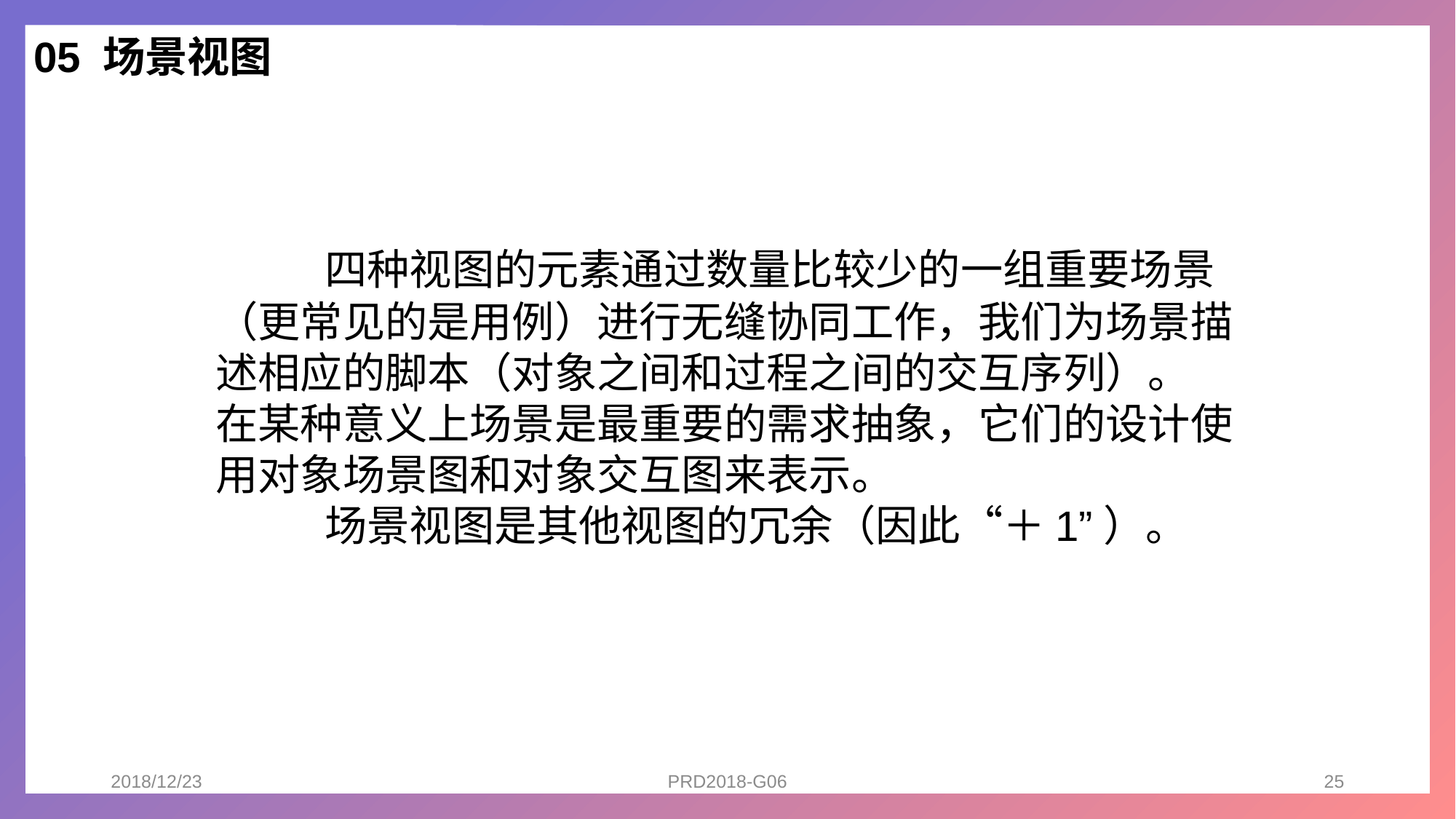

05 场景视图
	四种视图的元素通过数量比较少的一组重要场景（更常见的是用例）进行无缝协同工作，我们为场景描述相应的脚本（对象之间和过程之间的交互序列）。
在某种意义上场景是最重要的需求抽象，它们的设计使用对象场景图和对象交互图来表示。
	场景视图是其他视图的冗余（因此“＋1”）。
2018/12/23
PRD2018-G06
25